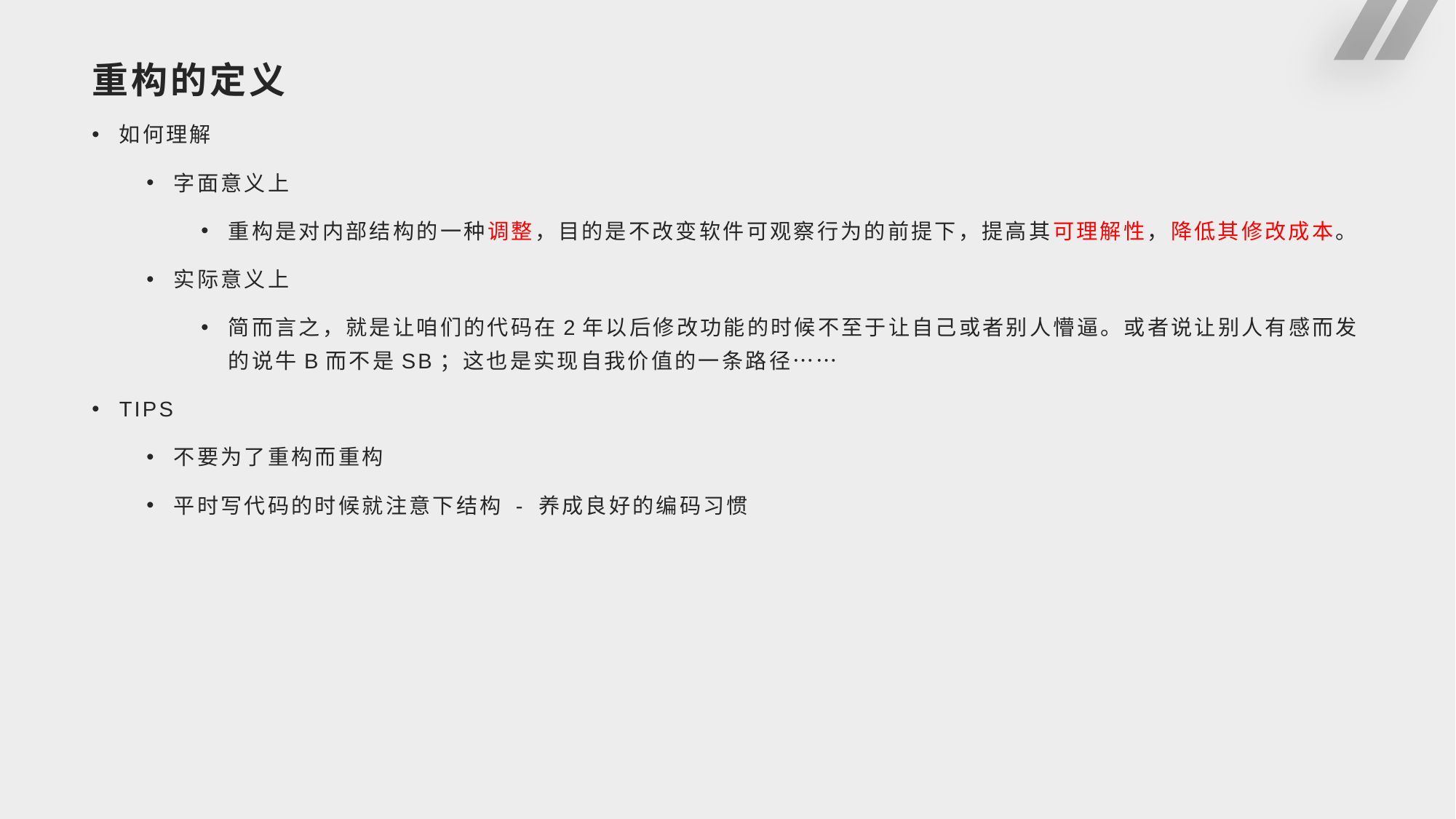

# 重构的定义
如何理解
字面意义上
重构是对内部结构的一种调整，目的是不改变软件可观察行为的前提下，提高其可理解性，降低其修改成本。
实际意义上
简而言之，就是让咱们的代码在2年以后修改功能的时候不至于让自己或者别人懵逼。或者说让别人有感而发的说牛B而不是SB；这也是实现自我价值的一条路径……
TIPS
不要为了重构而重构
平时写代码的时候就注意下结构 - 养成良好的编码习惯